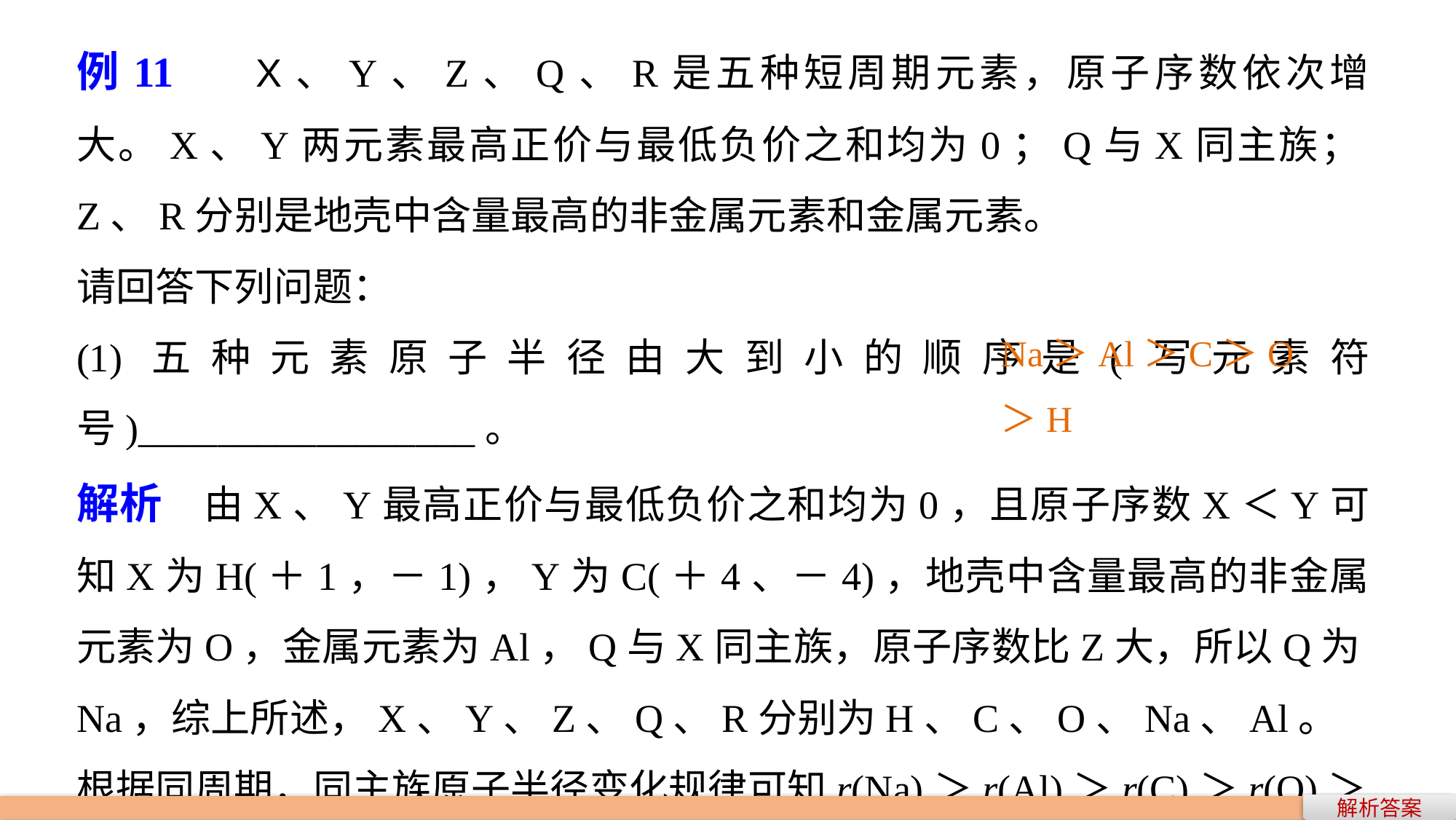

例11　 X、Y、Z、Q、R是五种短周期元素，原子序数依次增大。X、Y两元素最高正价与最低负价之和均为0；Q与X同主族；Z、R分别是地壳中含量最高的非金属元素和金属元素。
请回答下列问题：
(1)五种元素原子半径由大到小的顺序是(写元素符号)_________________。
解析　由X、Y最高正价与最低负价之和均为0，且原子序数X＜Y可知X为H(＋1，－1)，Y为C(＋4、－4)，地壳中含量最高的非金属元素为O，金属元素为Al，Q与X同主族，原子序数比Z大，所以Q为Na，综上所述，X、Y、Z、Q、R分别为H、C、O、Na、Al。
根据同周期，同主族原子半径变化规律可知r(Na)＞r(Al)＞r(C)＞r(O)＞r(H)。
Na＞Al＞C＞O＞H
解析答案